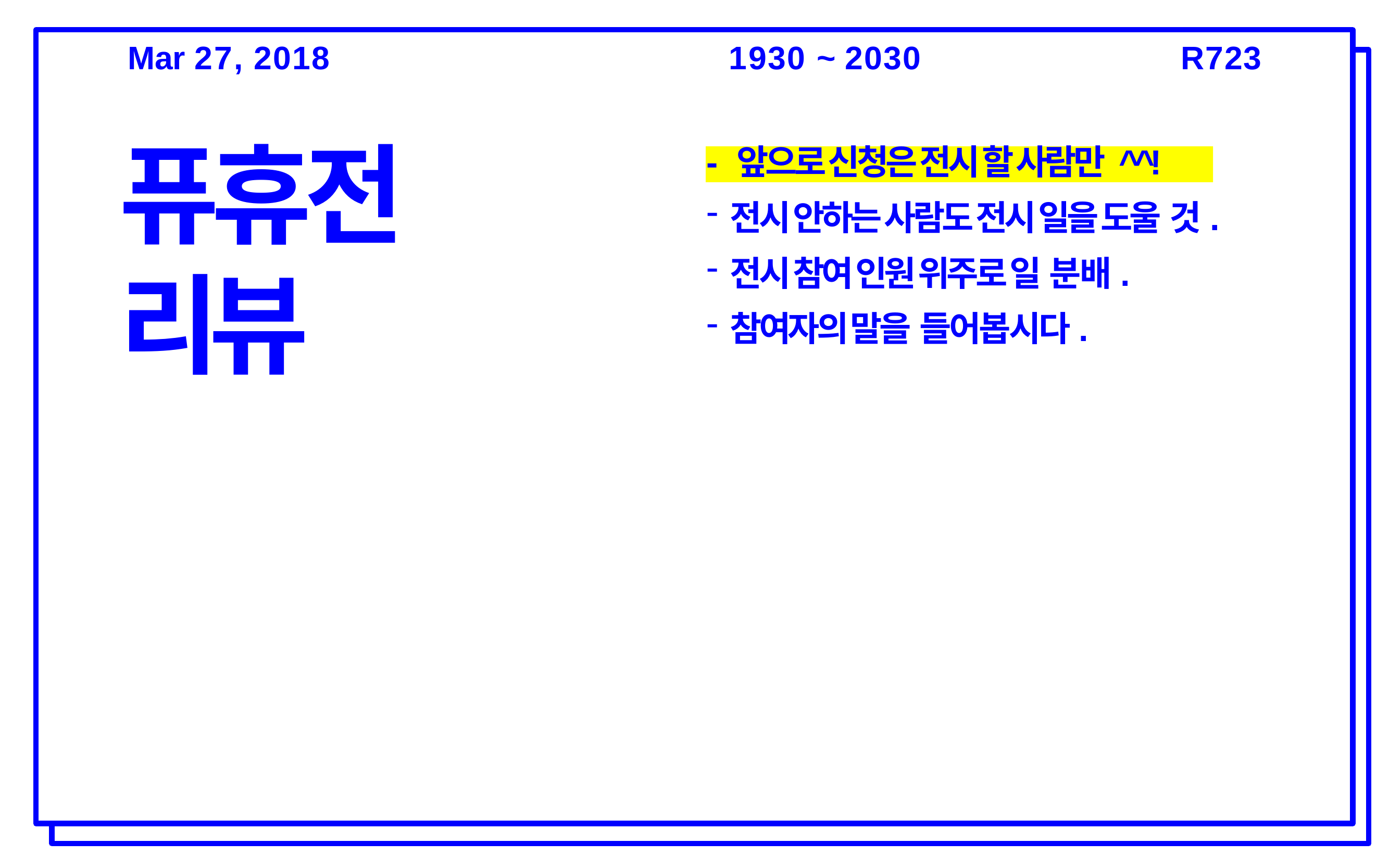

Mar 27, 2018
1930 ~ 2030
R723

퓨휴전  리뷰
- 앞으로 신청은 전시 할 사람만 ^^!

전시 안하는 사람도 전시 일을 도울 것.
전시 참여 인원 위주로 일 분배.
참여자의 말을 들어봅시다.